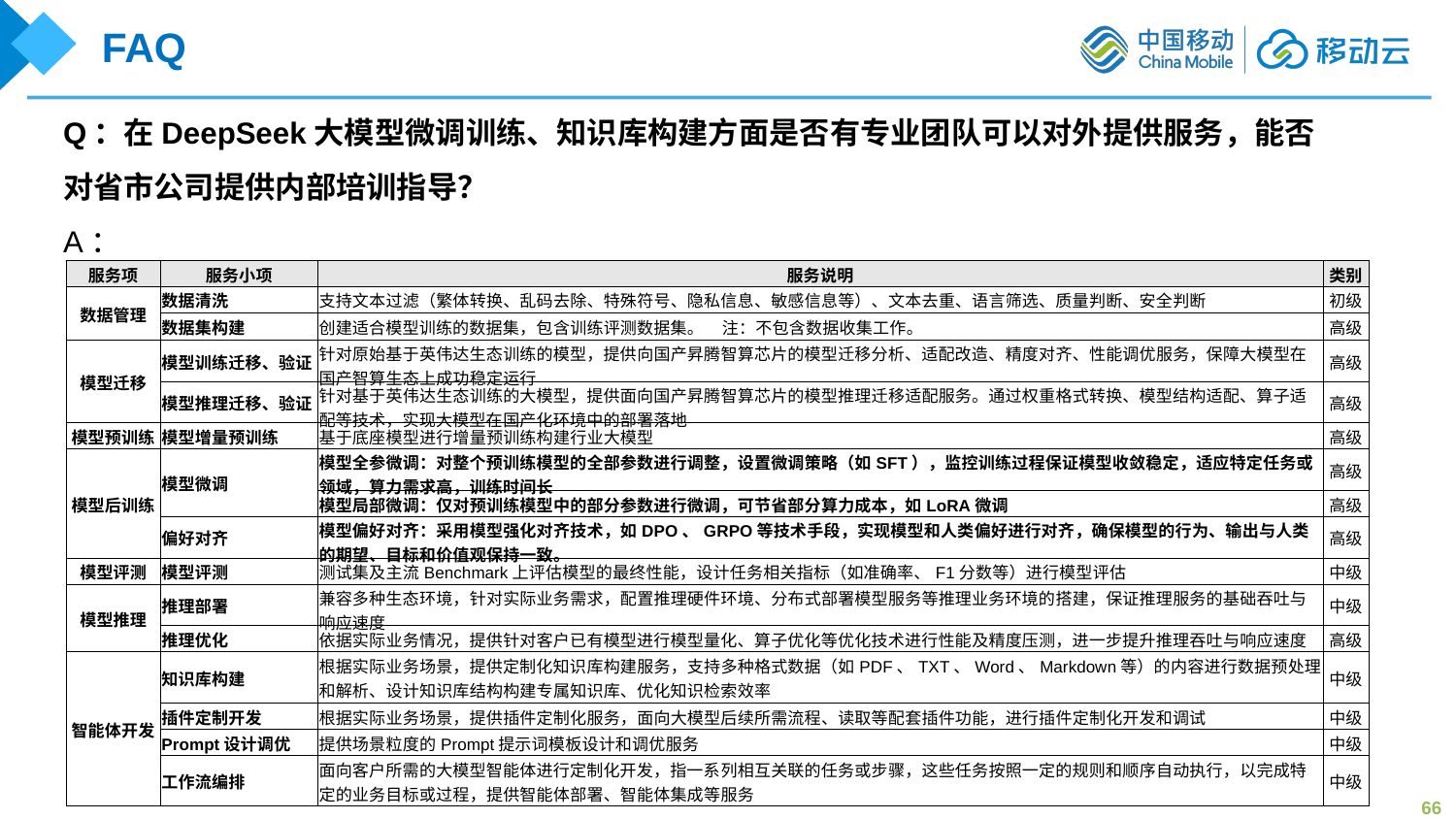

FAQ
Q：在DeepSeek大模型微调训练、知识库构建方面是否有专业团队可以对外提供服务，能否对省市公司提供内部培训指导？
A：
| 服务项 | 服务小项 | 服务说明 | 类别 |
| --- | --- | --- | --- |
| 数据管理 | 数据清洗 | 支持文本过滤（繁体转换、乱码去除、特殊符号、隐私信息、敏感信息等）、文本去重、语言筛选、质量判断、安全判断 | 初级 |
|  | 数据集构建 | 创建适合模型训练的数据集，包含训练评测数据集。 注：不包含数据收集工作。 | 高级 |
| 模型迁移 | 模型训练迁移、验证 | 针对原始基于英伟达生态训练的模型，提供向国产昇腾智算芯片的模型迁移分析、适配改造、精度对齐、性能调优服务，保障大模型在国产智算生态上成功稳定运行 | 高级 |
|  | 模型推理迁移、验证 | 针对基于英伟达生态训练的大模型，提供面向国产昇腾智算芯片的模型推理迁移适配服务。通过权重格式转换、模型结构适配、算子适配等技术，实现大模型在国产化环境中的部署落地 | 高级 |
| 模型预训练 | 模型增量预训练 | 基于底座模型进行增量预训练构建行业大模型 | 高级 |
| 模型后训练 | 模型微调 | 模型全参微调：对整个预训练模型的全部参数进行调整，设置微调策略（如SFT），监控训练过程保证模型收敛稳定，适应特定任务或领域，算力需求高，训练时间长 | 高级 |
|  |  | 模型局部微调：仅对预训练模型中的部分参数进行微调，可节省部分算力成本，如LoRA微调 | 高级 |
|  | 偏好对齐 | 模型偏好对齐：采用模型强化对齐技术，如DPO、GRPO等技术手段，实现模型和人类偏好进行对齐，确保模型的行为、输出与人类的期望、目标和价值观保持一致。 | 高级 |
| 模型评测 | 模型评测 | 测试集及主流Benchmark上评估模型的最终性能，设计任务相关指标（如准确率、F1分数等）进行模型评估 | 中级 |
| 模型推理 | 推理部署 | 兼容多种生态环境，针对实际业务需求，配置推理硬件环境、分布式部署模型服务等推理业务环境的搭建，保证推理服务的基础吞吐与响应速度 | 中级 |
|  | 推理优化 | 依据实际业务情况，提供针对客户已有模型进行模型量化、算子优化等优化技术进行性能及精度压测，进一步提升推理吞吐与响应速度 | 高级 |
| 智能体开发 | 知识库构建 | 根据实际业务场景，提供定制化知识库构建服务，支持多种格式数据（如PDF、TXT、Word、Markdown等）的内容进行数据预处理和解析、设计知识库结构构建专属知识库、优化知识检索效率 | 中级 |
|  | 插件定制开发 | 根据实际业务场景，提供插件定制化服务，面向大模型后续所需流程、读取等配套插件功能，进行插件定制化开发和调试 | 中级 |
|  | Prompt设计调优 | 提供场景粒度的Prompt提示词模板设计和调优服务 | 中级 |
|  | 工作流编排 | 面向客户所需的大模型智能体进行定制化开发，指一系列相互关联的任务或步骤，这些任务按照一定的规则和顺序自动执行，以完成特定的业务目标或过程，提供智能体部署、智能体集成等服务 | 中级 |